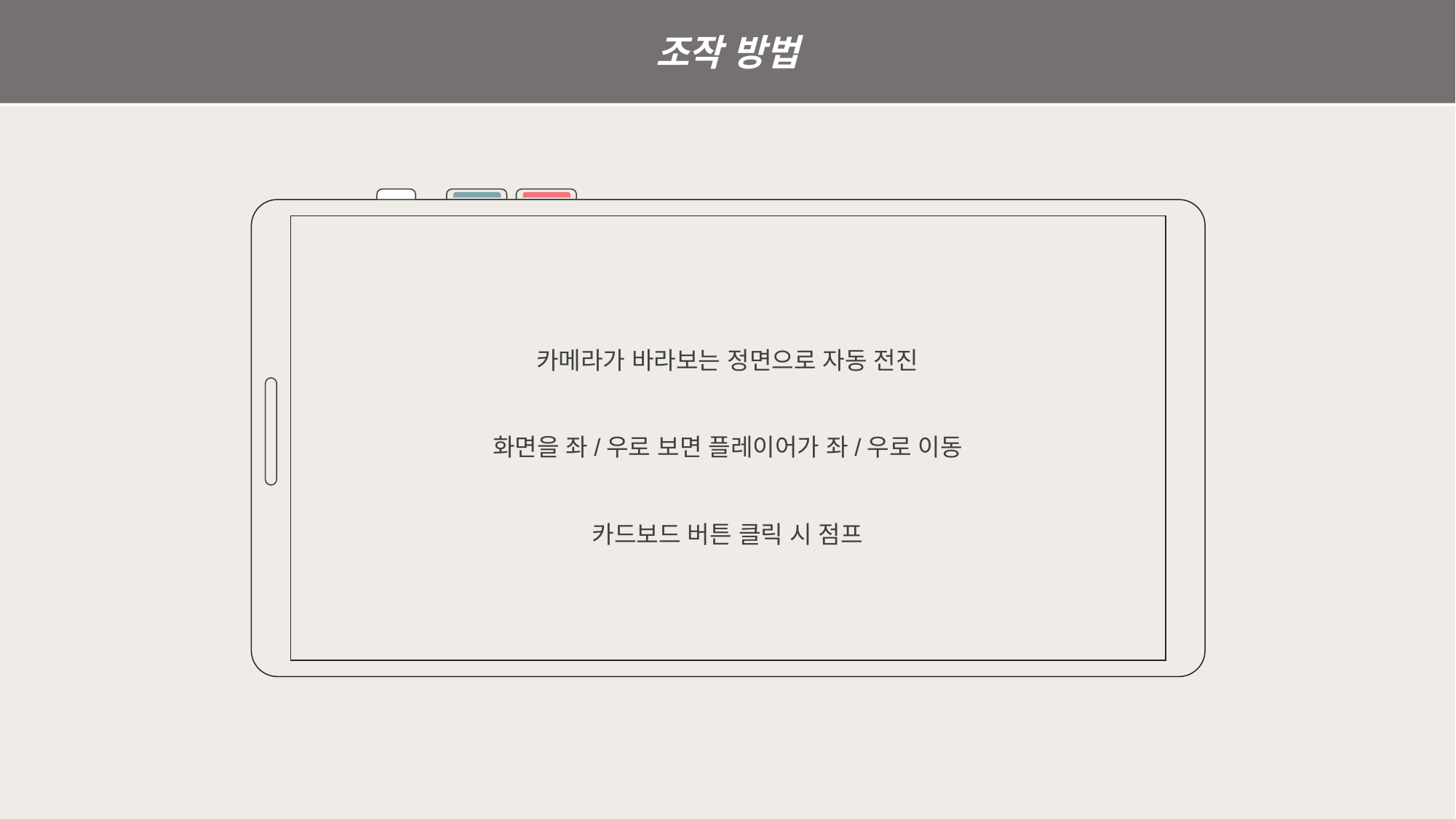

조작 방법

카메라가 바라보는 정면으로 자동 전진

화면을 좌/우로 보면 플레이어가 좌/우로 이동

카드보드 버튼 클릭 시 점프